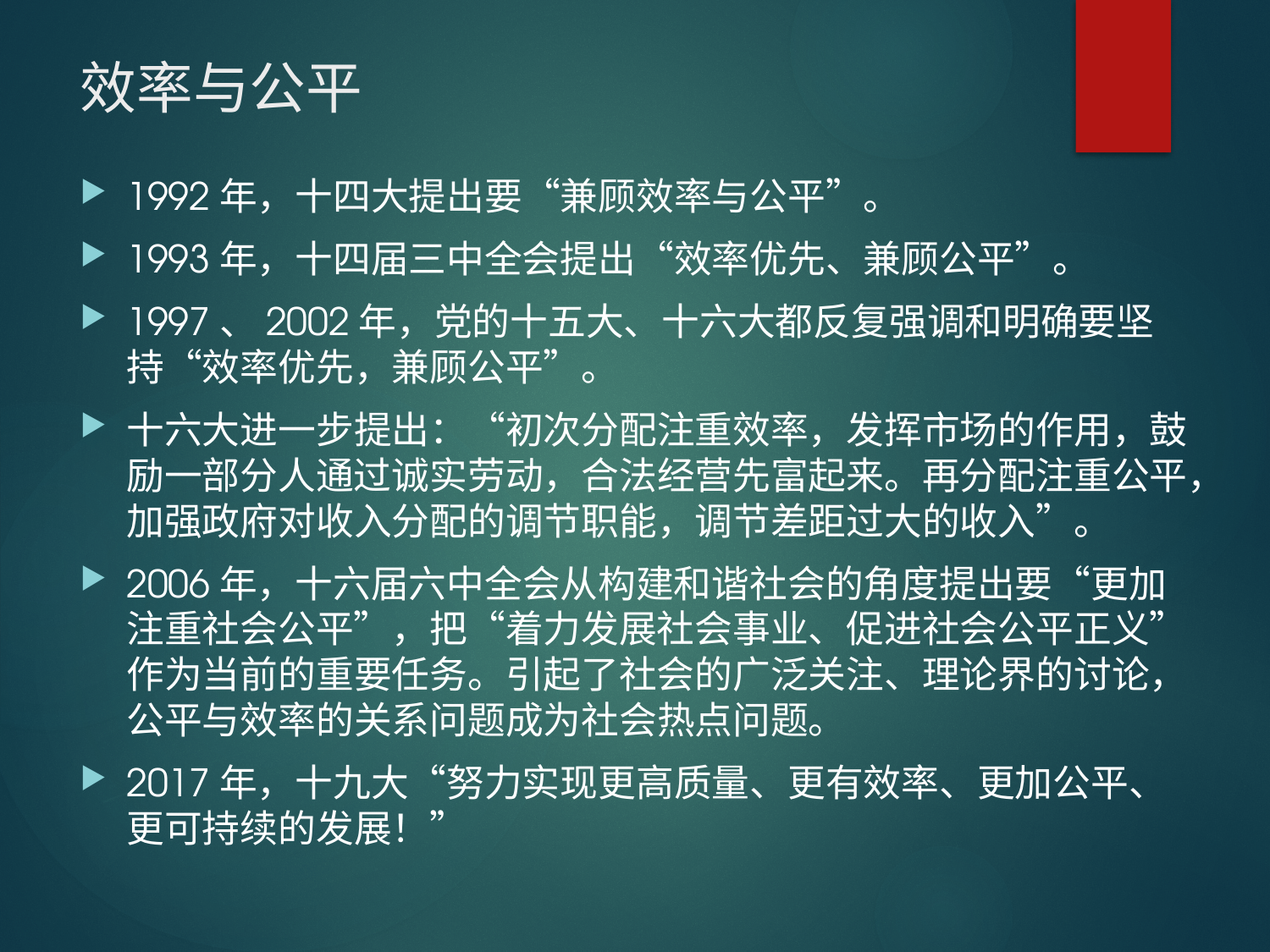

# 效率与公平
1992年，十四大提出要“兼顾效率与公平”。
1993年，十四届三中全会提出“效率优先、兼顾公平”。
1997、2002年，党的十五大、十六大都反复强调和明确要坚持“效率优先，兼顾公平”。
十六大进一步提出：“初次分配注重效率，发挥市场的作用，鼓励一部分人通过诚实劳动，合法经营先富起来。再分配注重公平，加强政府对收入分配的调节职能，调节差距过大的收入”。
2006年，十六届六中全会从构建和谐社会的角度提出要“更加注重社会公平”，把“着力发展社会事业、促进社会公平正义”作为当前的重要任务。引起了社会的广泛关注、理论界的讨论，公平与效率的关系问题成为社会热点问题。
2017年，十九大“努力实现更高质量、更有效率、更加公平、更可持续的发展！”